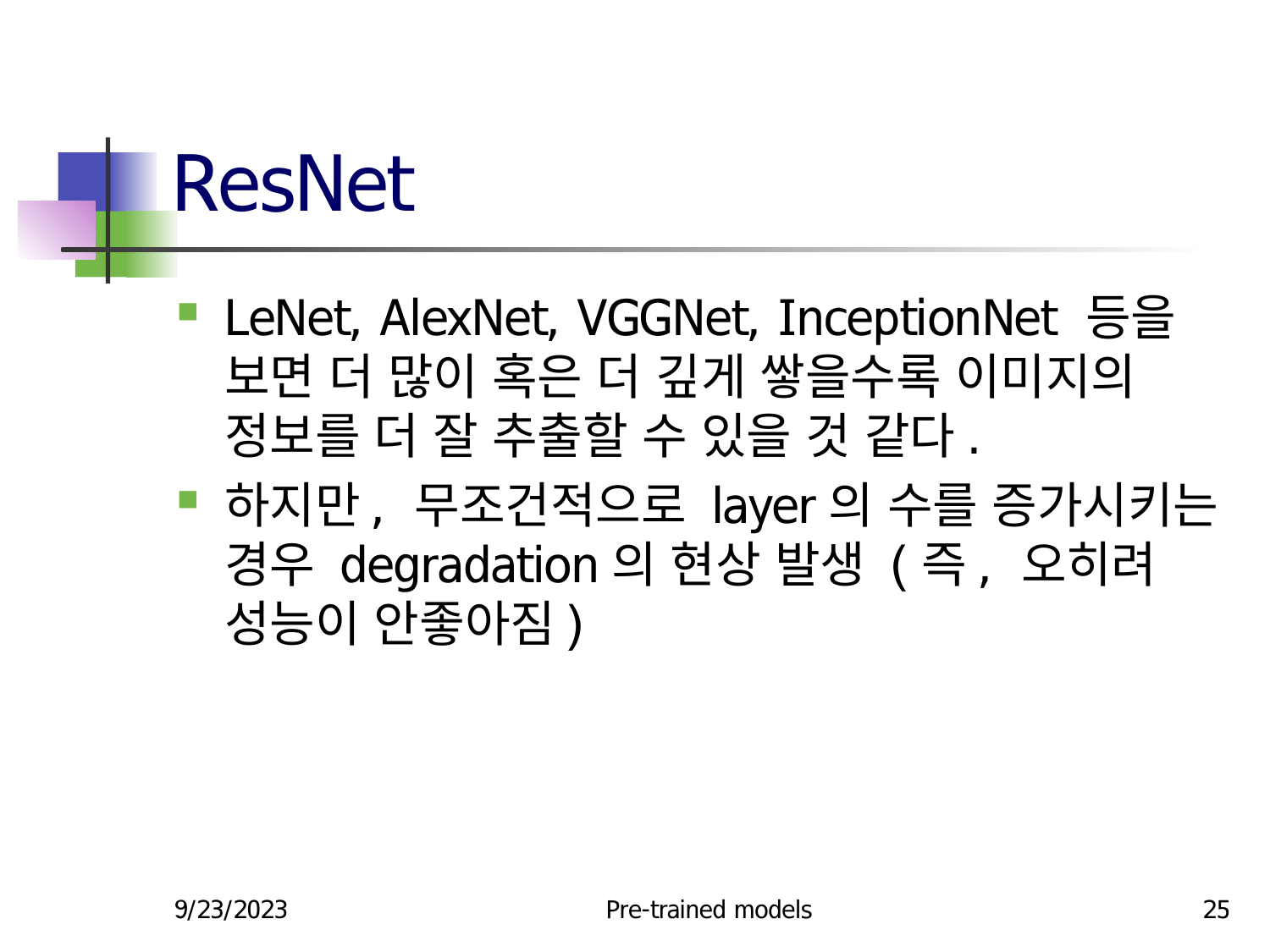

# ResNet
LeNet, AlexNet, VGGNet, InceptionNet 등을 보면 더 많이 혹은 더 깊게 쌓을수록 이미지의 정보를 더 잘 추출할 수 있을 것 같다.
하지만, 무조건적으로 layer의 수를 증가시키는 경우 degradation의 현상 발생 (즉, 오히려 성능이 안좋아짐)
9/23/2023
Pre-trained models
25